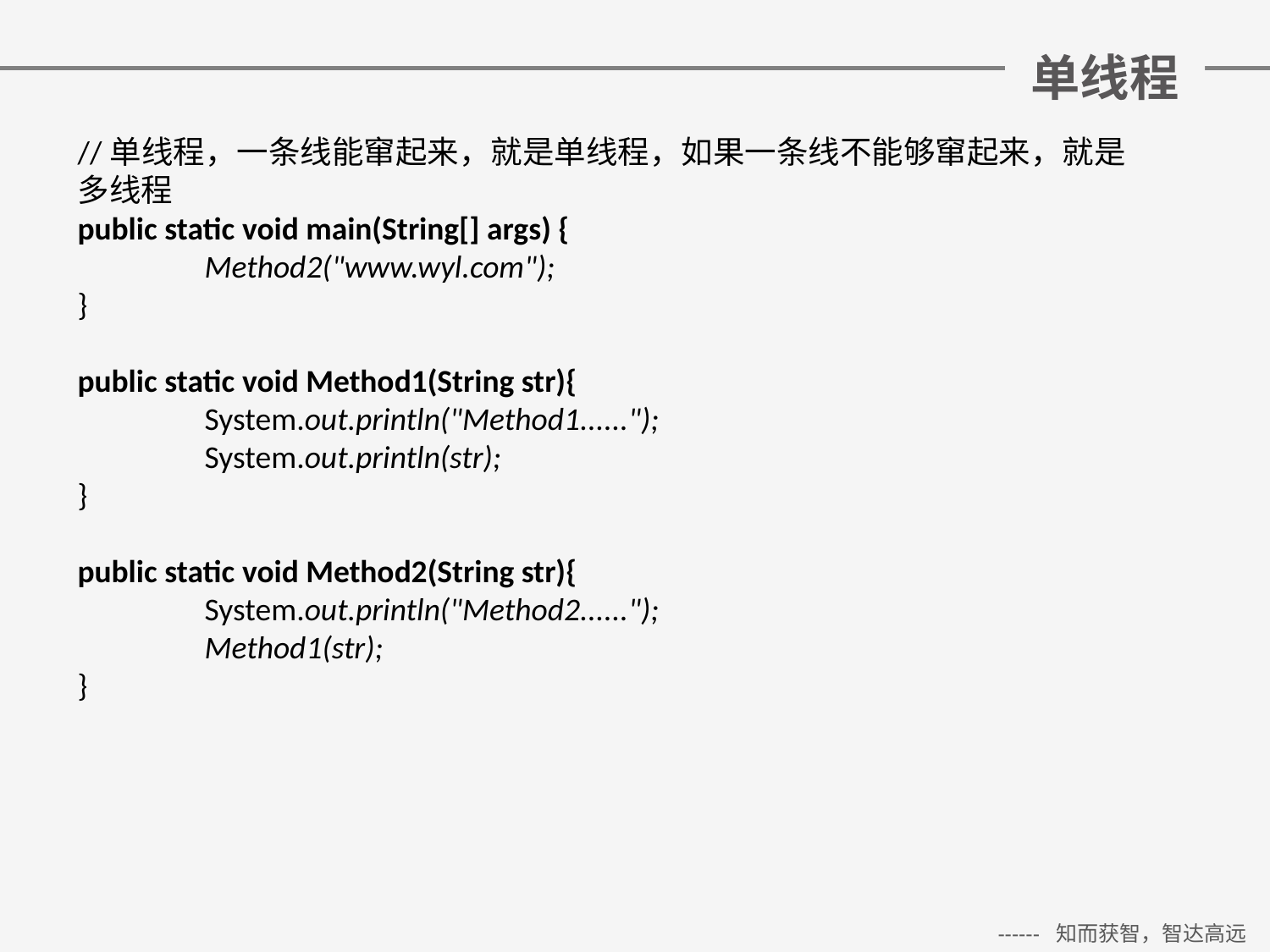

# 单线程
//单线程，一条线能窜起来，就是单线程，如果一条线不能够窜起来，就是多线程
public static void main(String[] args) {
	Method2("www.wyl.com");
}

public static void Method1(String str){
	System.out.println("Method1......");
	System.out.println(str);
}

public static void Method2(String str){
	System.out.println("Method2......");
	Method1(str);
}